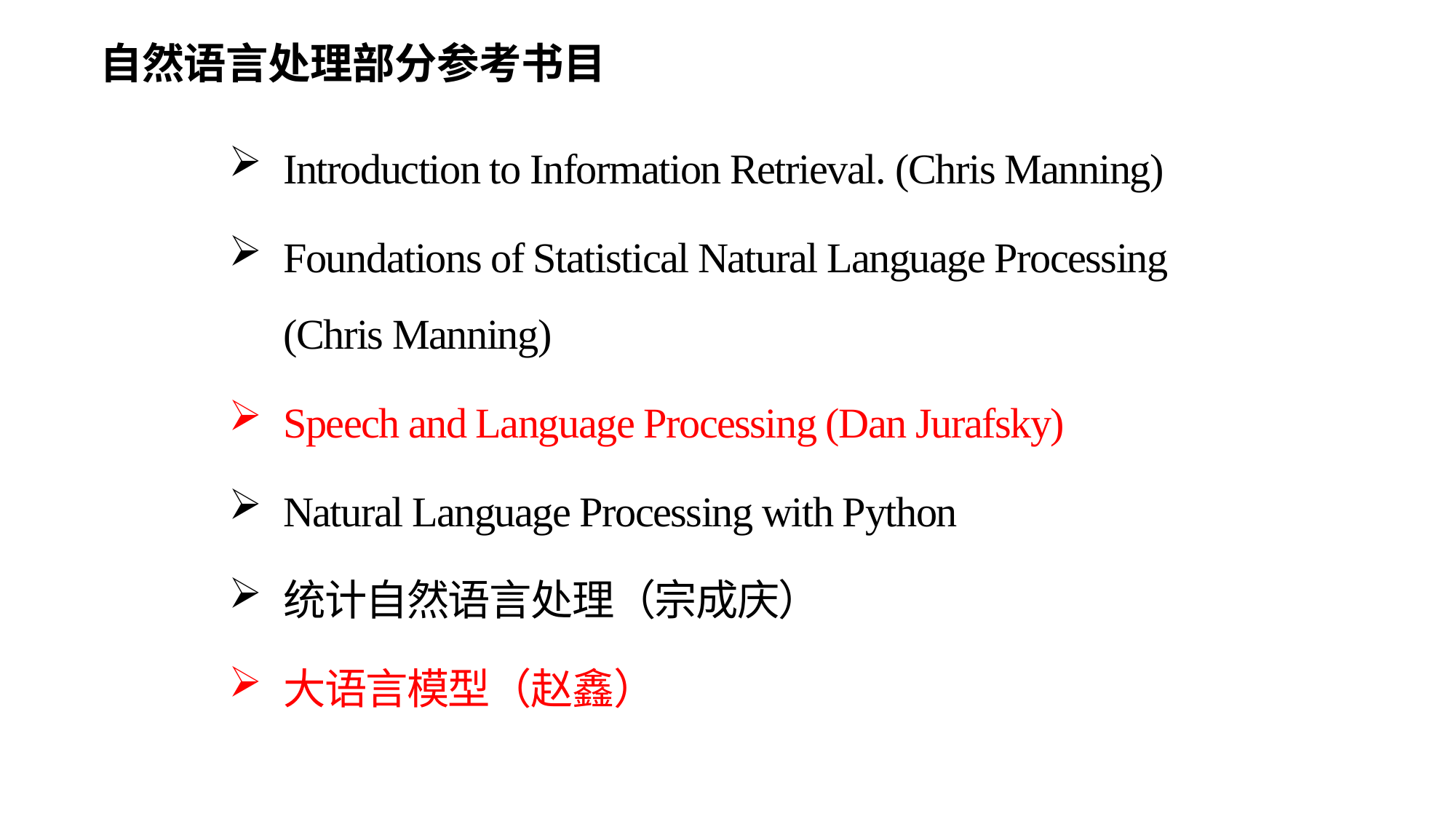

# 自然语言处理部分参考书目
Introduction to Information Retrieval. (Chris Manning)
Foundations of Statistical Natural Language Processing (Chris Manning)
Speech and Language Processing (Dan Jurafsky)
Natural Language Processing with Python
统计自然语言处理（宗成庆）
大语言模型（赵鑫）